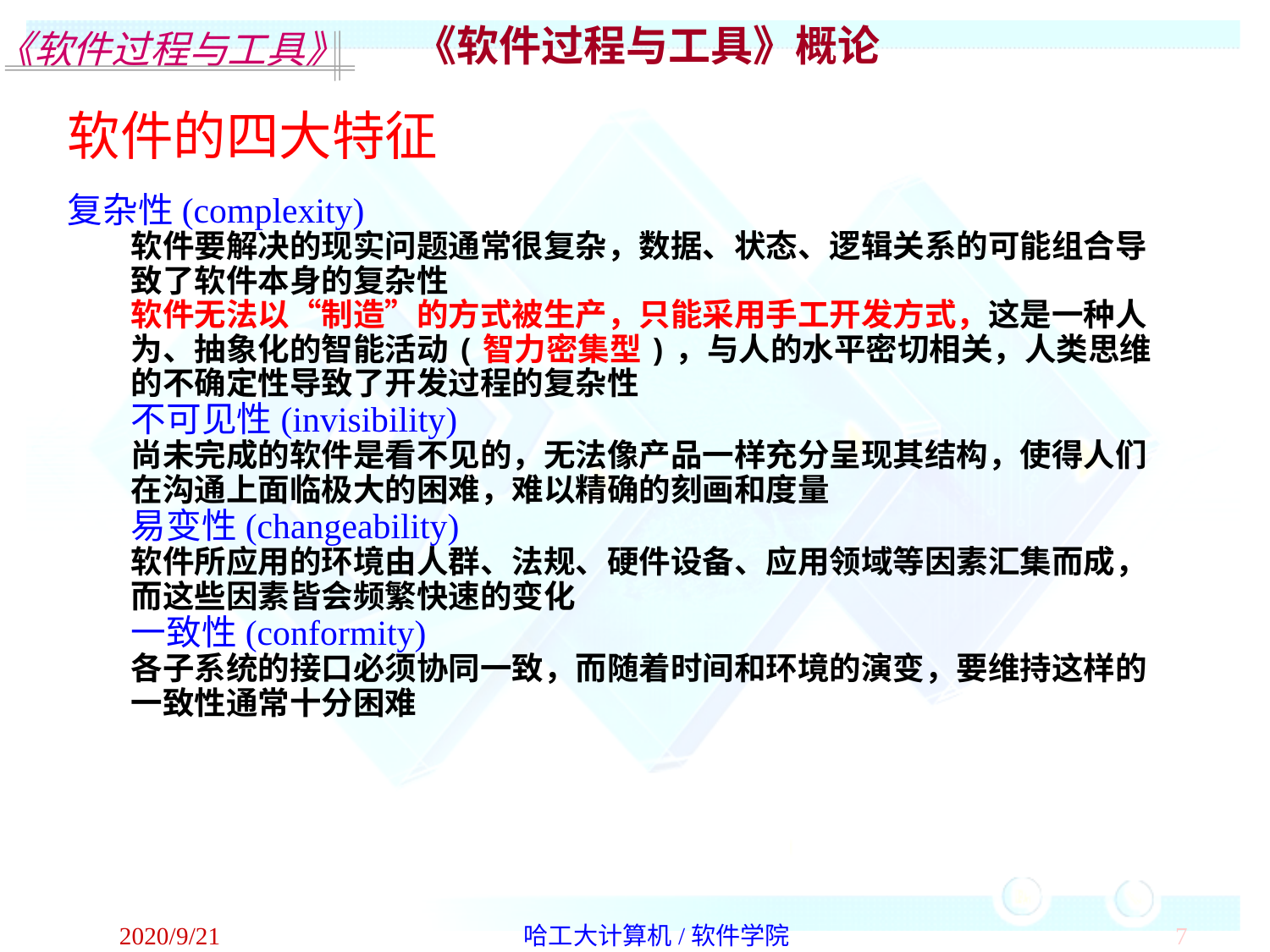

《软件过程与工具》概论
软件的四大特征
复杂性(complexity)
软件要解决的现实问题通常很复杂，数据、状态、逻辑关系的可能组合导致了软件本身的复杂性
软件无法以“制造”的方式被生产，只能采用手工开发方式，这是一种人为、抽象化的智能活动(智力密集型)，与人的水平密切相关，人类思维的不确定性导致了开发过程的复杂性
不可见性(invisibility)
尚未完成的软件是看不见的，无法像产品一样充分呈现其结构，使得人们在沟通上面临极大的困难，难以精确的刻画和度量
易变性(changeability)
软件所应用的环境由人群、法规、硬件设备、应用领域等因素汇集而成，而这些因素皆会频繁快速的变化
一致性(conformity)
各子系统的接口必须协同一致，而随着时间和环境的演变，要维持这样的一致性通常十分困难